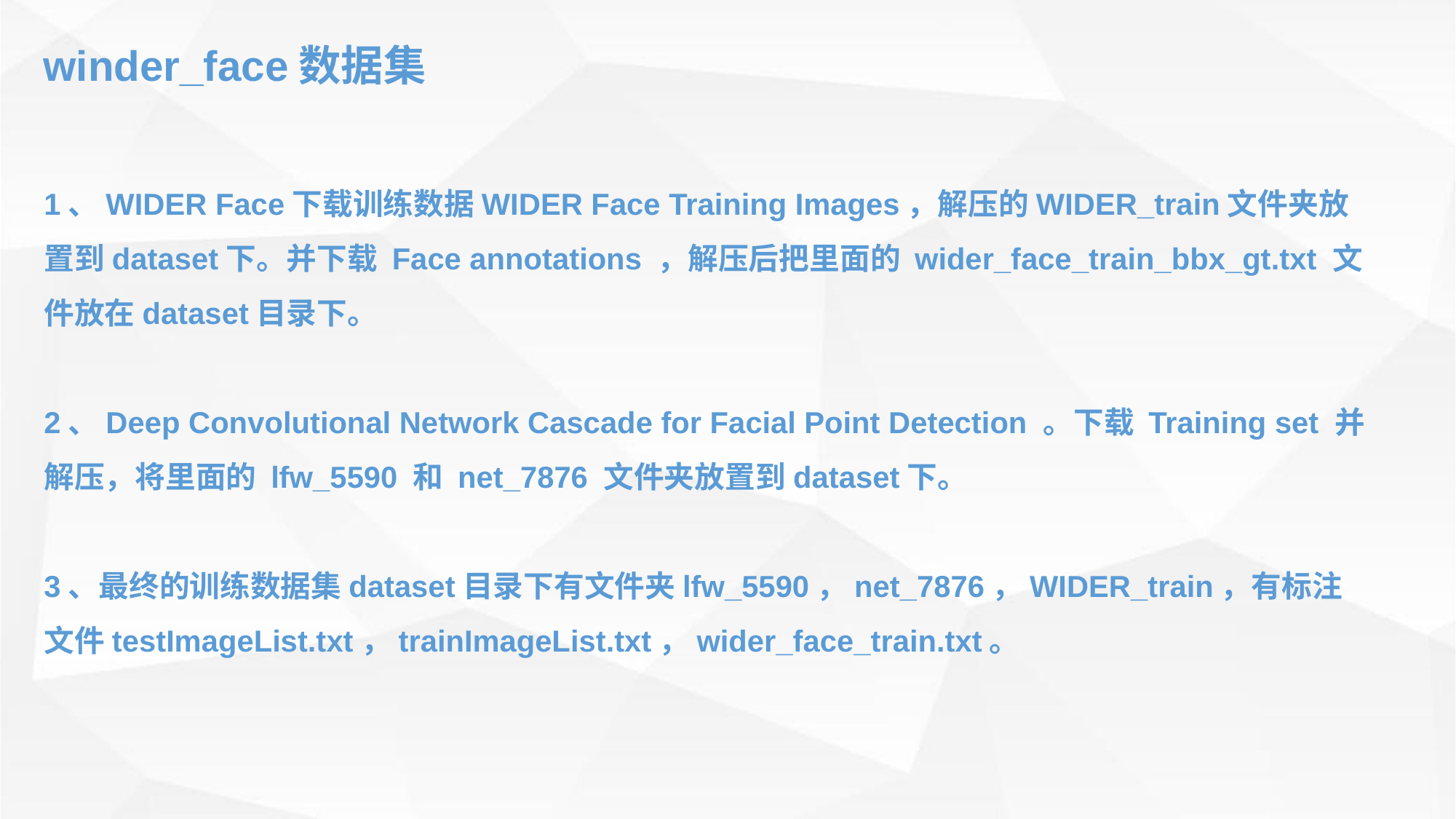

winder_face数据集
1、WIDER Face下载训练数据WIDER Face Training Images，解压的WIDER_train文件夹放置到dataset下。并下载 Face annotations ，解压后把里面的 wider_face_train_bbx_gt.txt 文件放在dataset目录下。

2、Deep Convolutional Network Cascade for Facial Point Detection 。下载 Training set 并解压，将里面的 lfw_5590 和 net_7876 文件夹放置到dataset下。

3、最终的训练数据集dataset目录下有文件夹lfw_5590，net_7876，WIDER_train，有标注文件testImageList.txt，trainImageList.txt，wider_face_train.txt。